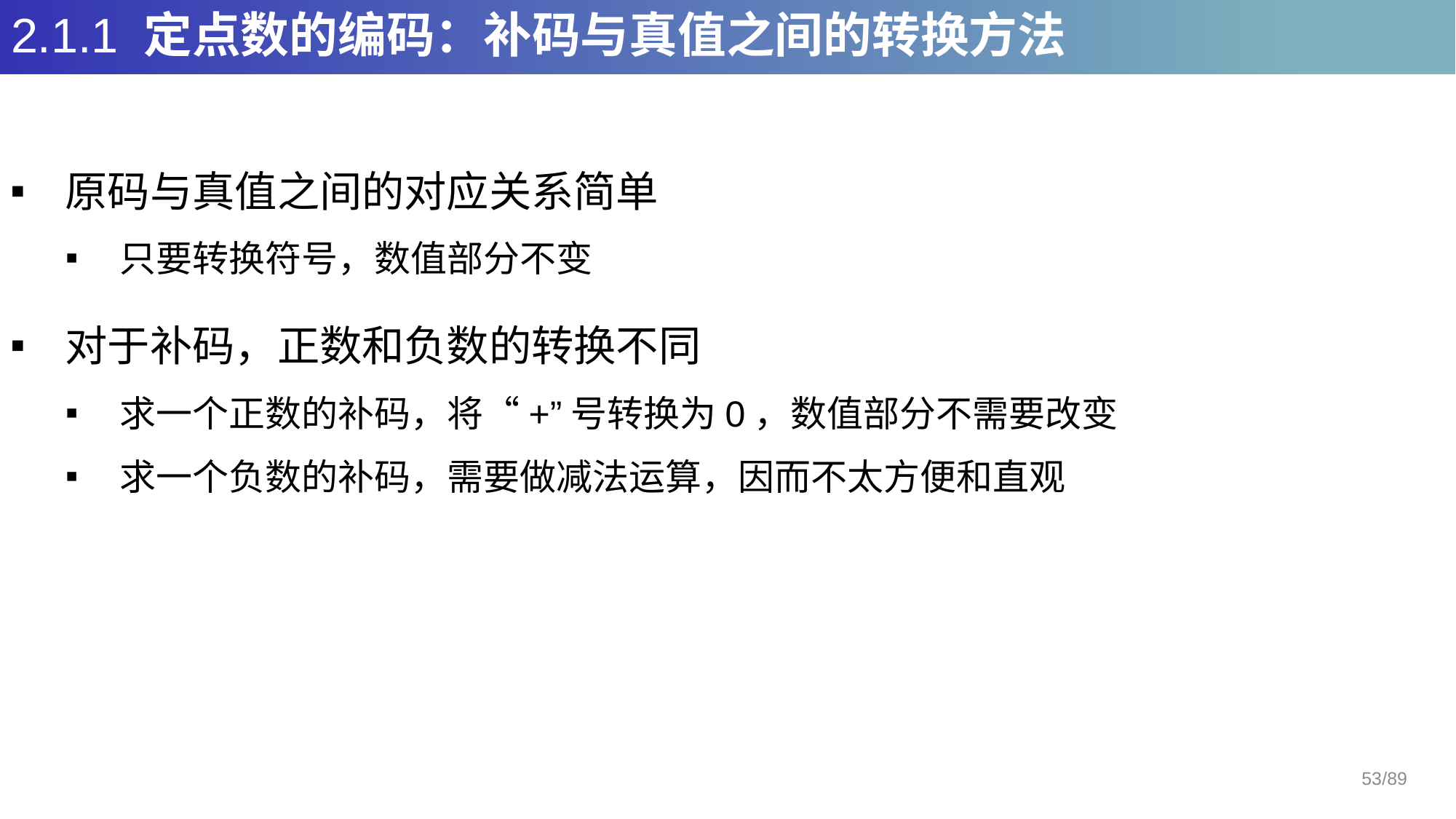

# 2.1.1 定点数的编码：补码与真值之间的转换方法
原码与真值之间的对应关系简单
只要转换符号，数值部分不变
对于补码，正数和负数的转换不同
求一个正数的补码，将“+”号转换为0，数值部分不需要改变
求一个负数的补码，需要做减法运算，因而不太方便和直观
53/89